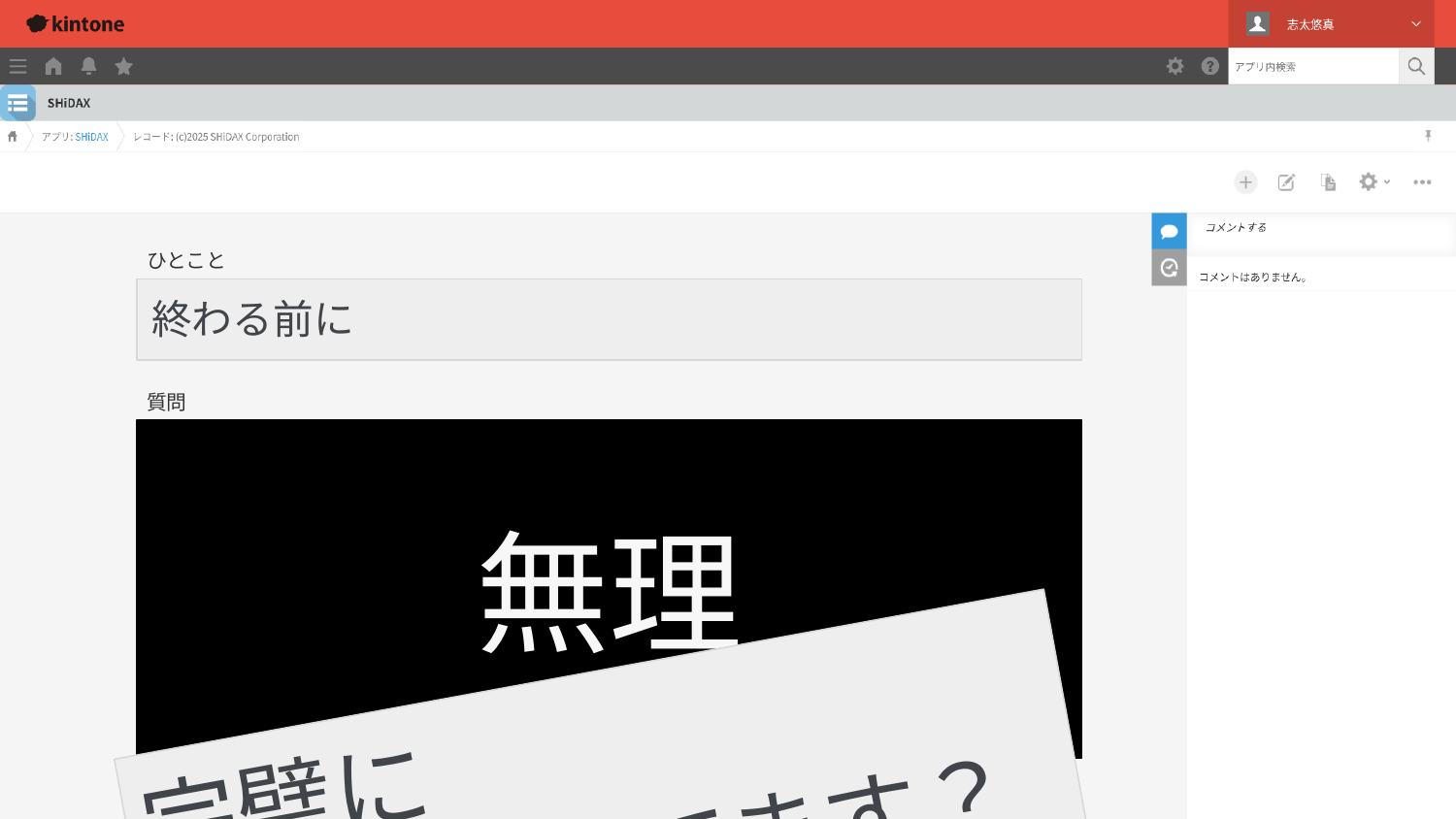

ひとこと
# 終わる前に
質問
無理
完璧に
使いこなしてます？